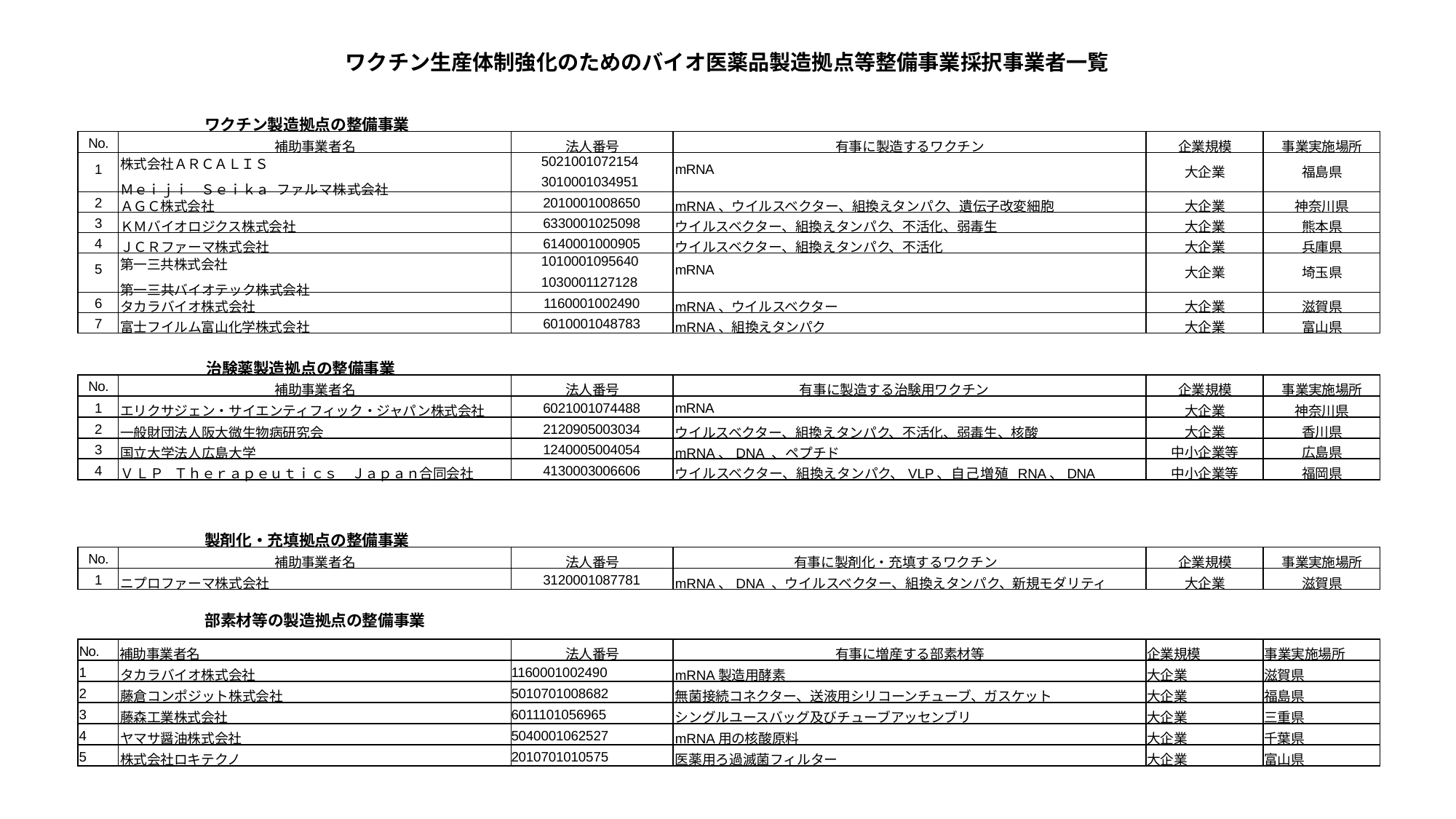

ワクチン生産体制強化のためのバイオ医薬品製造拠点等整備事業採択事業者一覧
ワクチン製造拠点の整備事業
| No. | 補助事業者名 | 法人番号 | 有事に製造するワクチン | 企業規模 | 事業実施場所 |
| --- | --- | --- | --- | --- | --- |
| 1 | 株式会社ＡＲＣＡＬＩＳ Ｍｅｉｊｉ Ｓｅｉｋａ ファルマ株式会社 | 5021001072154 3010001034951 | mRNA | 大企業 | 福島県 |
| 2 | ＡＧＣ株式会社 | 2010001008650 | mRNA、ウイルスベクター、組換えタンパク、遺伝子改変細胞 | 大企業 | 神奈川県 |
| 3 | ＫＭバイオロジクス株式会社 | 6330001025098 | ウイルスベクター、組換えタンパク、不活化、弱毒生 | 大企業 | 熊本県 |
| 4 | ＪＣＲファーマ株式会社 | 6140001000905 | ウイルスベクター、組換えタンパク、不活化 | 大企業 | 兵庫県 |
| 5 | 第一三共株式会社 第一三共バイオテック株式会社 | 1010001095640 1030001127128 | mRNA | 大企業 | 埼玉県 |
| 6 | タカラバイオ株式会社 | 1160001002490 | mRNA、ウイルスベクター | 大企業 | 滋賀県 |
| 7 | 富士フイルム富山化学株式会社 | 6010001048783 | mRNA、組換えタンパク | 大企業 | 富山県 |
治験薬製造拠点の整備事業
| No. | 補助事業者名 | 法人番号 | 有事に製造する治験用ワクチン | 企業規模 | 事業実施場所 |
| --- | --- | --- | --- | --- | --- |
| 1 | エリクサジェン・サイエンティフィック・ジャパン株式会社 | 6021001074488 | mRNA | 大企業 | 神奈川県 |
| 2 | 一般財団法人阪大微生物病研究会 | 2120905003034 | ウイルスベクター、組換えタンパク、不活化、弱毒生、核酸 | 大企業 | 香川県 |
| 3 | 国立大学法人広島大学 | 1240005004054 | mRNA、DNA 、ペプチド | 中小企業等 | 広島県 |
| 4 | ＶＬＰ Ｔｈｅｒａｐｅｕｔｉｃｓ Ｊａｐａｎ合同会社 | 4130003006606 | ウイルスベクター、組換えタンパク、VLP、自己増殖 RNA、DNA | 中小企業等 | 福岡県 |
製剤化・充填拠点の整備事業
| No. | 補助事業者名 | 法人番号 | 有事に製剤化・充填するワクチン | 企業規模 | 事業実施場所 |
| --- | --- | --- | --- | --- | --- |
| 1 | ニプロファーマ株式会社 | 3120001087781 | mRNA、DNA 、ウイルスベクター、組換えタンパク、新規モダリティ | 大企業 | 滋賀県 |
部素材等の製造拠点の整備事業
| No. | 補助事業者名 | 法人番号 | 有事に増産する部素材等 | 企業規模 | 事業実施場所 |
| --- | --- | --- | --- | --- | --- |
| 1 | タカラバイオ株式会社 | 1160001002490 | mRNA製造用酵素 | 大企業 | 滋賀県 |
| 2 | 藤倉コンポジット株式会社 | 5010701008682 | 無菌接続コネクター、送液用シリコーンチューブ、ガスケット | 大企業 | 福島県 |
| 3 | 藤森工業株式会社 | 6011101056965 | シングルユースバッグ及びチューブアッセンブリ | 大企業 | 三重県 |
| 4 | ヤマサ醤油株式会社 | 5040001062527 | mRNA用の核酸原料 | 大企業 | 千葉県 |
| 5 | 株式会社ロキテクノ | 2010701010575 | 医薬用ろ過滅菌フィルター | 大企業 | 富山県 |